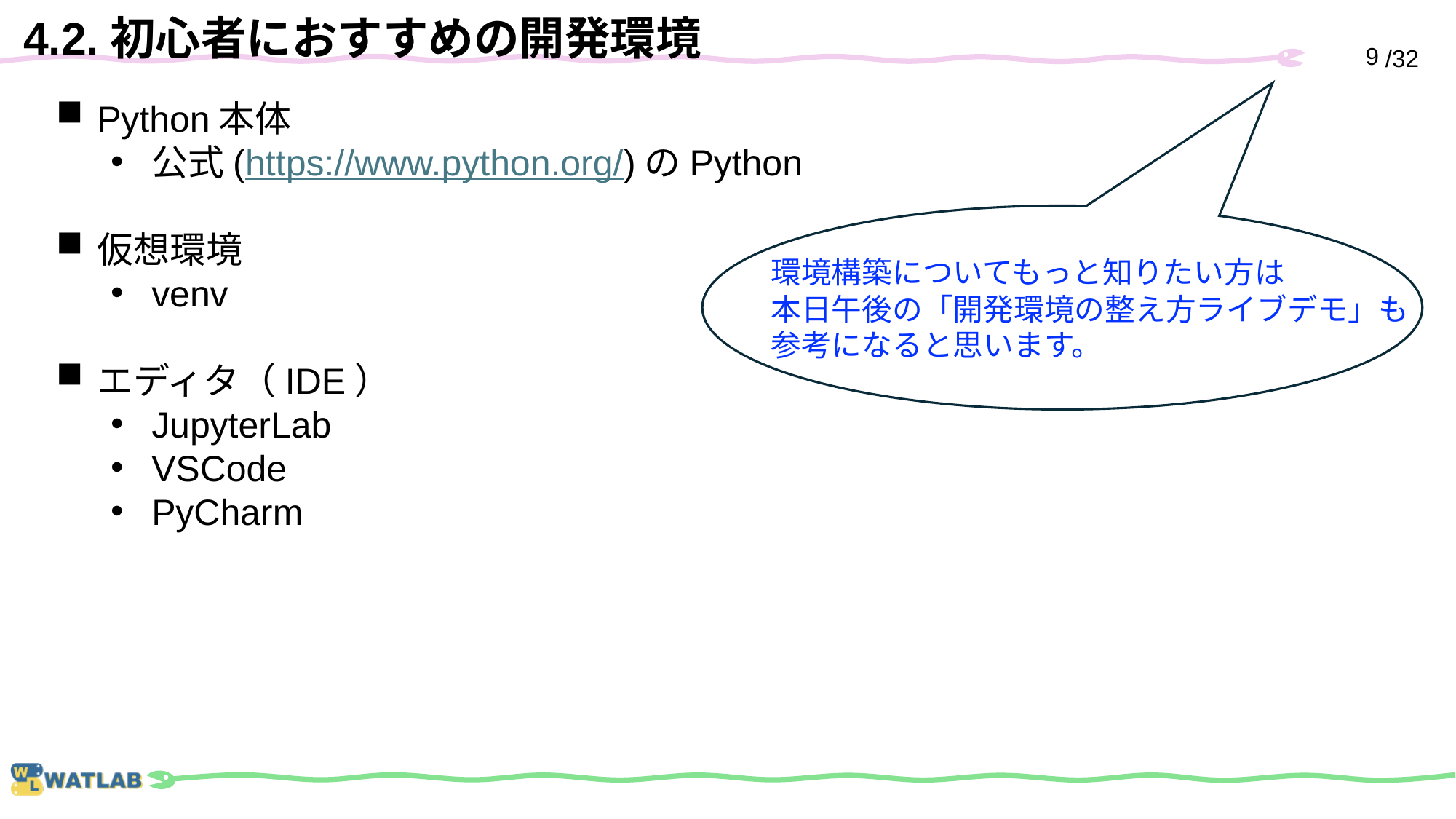

4.2.初心者におすすめの開発環境
9
Python本体
公式(https://www.python.org/)のPython

仮想環境
venv

エディタ（IDE）
JupyterLab
VSCode
PyCharm

環境構築についてもっと知りたい方は
本日午後の「開発環境の整え方ライブデモ」も
参考になると思います。